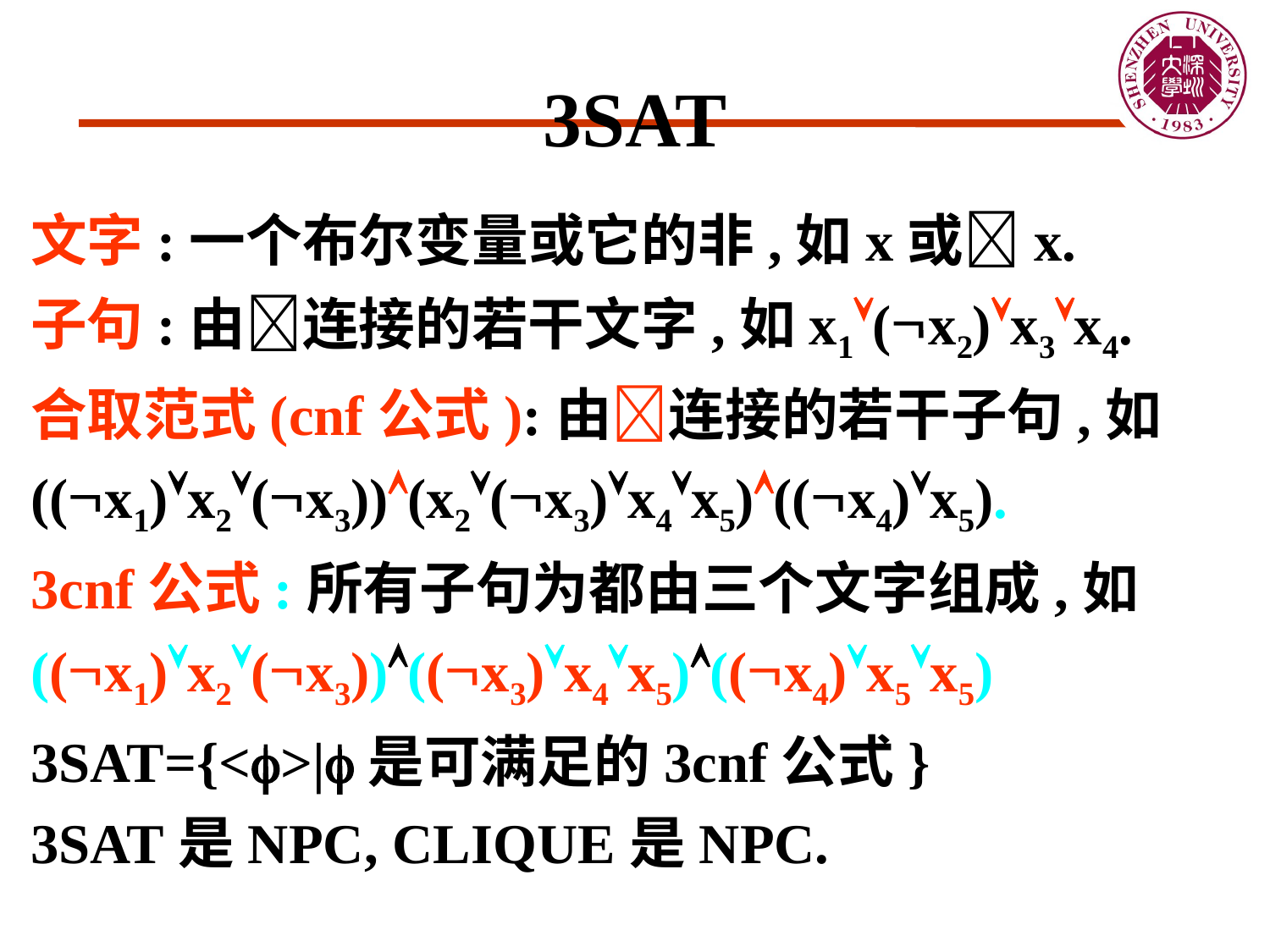

# 3SAT
文字:一个布尔变量或它的非,如x或¬x.
子句:由∨连接的若干文字,如x1∨(¬x2)∨x3∨x4.
合取范式(cnf公式):由∧连接的若干子句,如
((¬x1)∨x2∨(¬x3))∧(x2∨(¬x3)∨x4∨x5)∧((¬x4)∨x5).
3cnf公式:所有子句为都由三个文字组成,如
((¬x1)∨x2∨(¬x3))∧((¬x3)∨x4∨x5)∧((¬x4)∨x5∨x5)
3SAT={<φ>|φ是可满足的3cnf公式}
3SAT是NPC, CLIQUE是NPC.